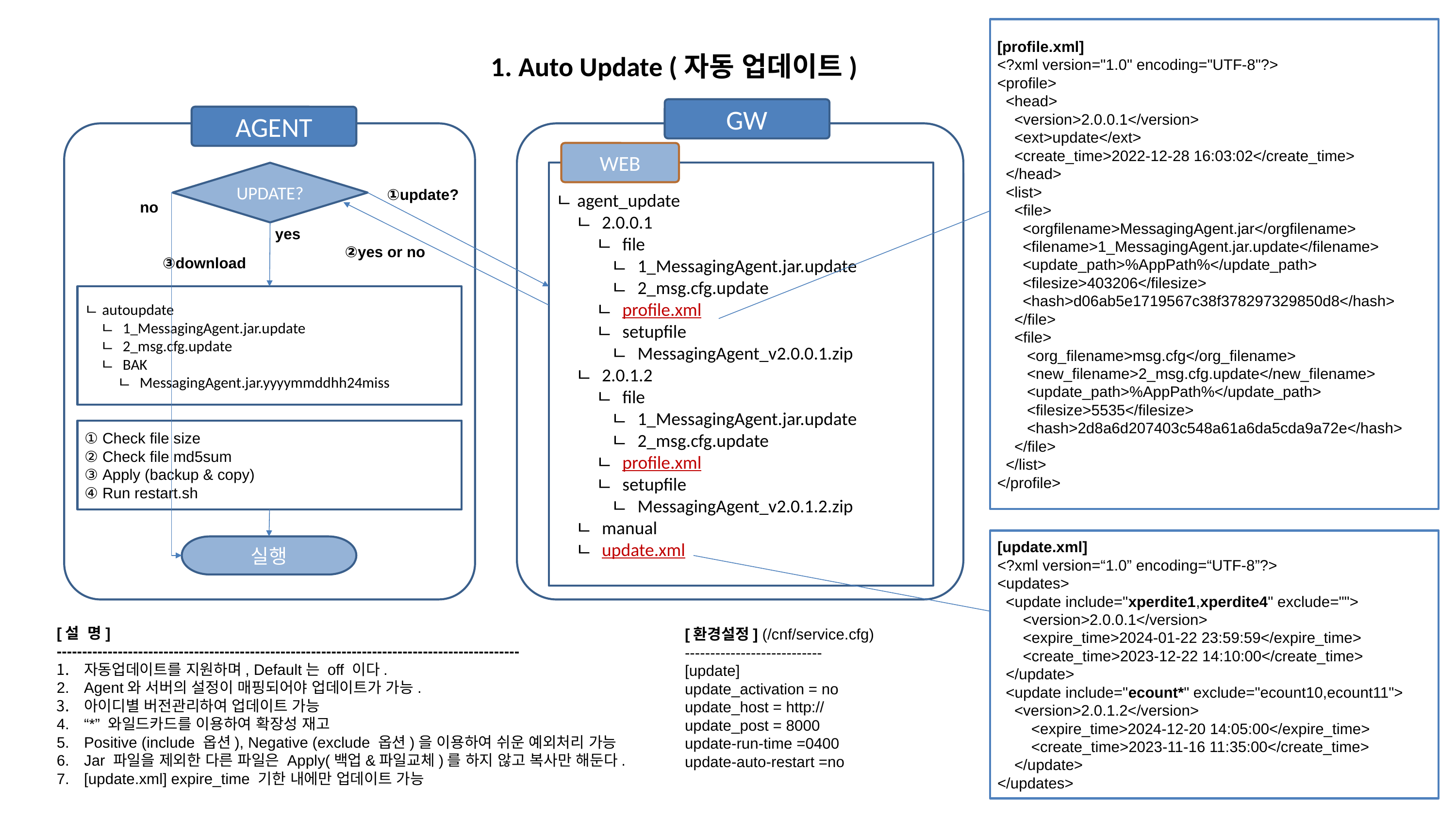

[profile.xml]
<?xml version="1.0" encoding="UTF-8"?>
<profile>
  <head>
    <version>2.0.0.1</version>
    <ext>update</ext>
    <create_time>2022-12-28 16:03:02</create_time>
  </head>
  <list>
    <file>
      <orgfilename>MessagingAgent.jar</orgfilename>
      <filename>1_MessagingAgent.jar.update</filename>
      <update_path>%AppPath%</update_path>
      <filesize>403206</filesize>
      <hash>d06ab5e1719567c38f378297329850d8</hash>
    </file>
    <file>
       <org_filename>msg.cfg</org_filename>
       <new_filename>2_msg.cfg.update</new_filename>
       <update_path>%AppPath%</update_path>
       <filesize>5535</filesize>
       <hash>2d8a6d207403c548a61a6da5cda9a72e</hash>
    </file>
  </list>
</profile>
1. Auto Update (자동 업데이트)
고객수용GW
GW
AGENT

WEB
ㄴagent_update
   ㄴ 2.0.0.1
       ㄴ file
          ㄴ 1_MessagingAgent.jar.update
          ㄴ 2_msg.cfg.update
       ㄴ profile.xml
       ㄴ setupfile
          ㄴ MessagingAgent_v2.0.0.1.zip
   ㄴ 2.0.1.2
       ㄴ file
          ㄴ 1_MessagingAgent.jar.update
          ㄴ 2_msg.cfg.update
       ㄴ profile.xml
       ㄴ setupfile
          ㄴ MessagingAgent_v2.0.1.2.zip
   ㄴ manual
   ㄴ update.xml
UPDATE?
①update?
no
yes
②yes or no
③download
ㄴautoupdate
   ㄴ 1_MessagingAgent.jar.update
   ㄴ 2_msg.cfg.update
   ㄴ BAK
       ㄴ MessagingAgent.jar.yyyymmddhh24miss
① Check file size
② Check file md5sum
③ Apply (backup & copy)
④ Run restart.sh
[update.xml]
<?xml version=“1.0” encoding=“UTF-8”?>
<updates>
  <update include="xperdite1,xperdite4" exclude="">
      <version>2.0.0.1</version>
      <expire_time>2024-01-22 23:59:59</expire_time>
      <create_time>2023-12-22 14:10:00</create_time>
  </update>
  <update include="ecount*" exclude="ecount10,ecount11">
    <version>2.0.1.2</version>
        <expire_time>2024-12-20 14:05:00</expire_time>
        <create_time>2023-11-16 11:35:00</create_time>
    </update>
</updates>
실행
[환경설정] (/cnf/service.cfg)
---------------------------
[update]
update_activation = no
update_host = http://
update_post = 8000
update-run-time =0400
update-auto-restart =no
[설  명]
-------------------------------------------------------------------------------------------
자동업데이트를 지원하며, Default는 off 이다.
Agent와 서버의 설정이 매핑되어야 업데이트가 가능.
아이디별 버전관리하여 업데이트 가능
“*” 와일드카드를 이용하여 확장성 재고
Positive (include 옵션), Negative (exclude 옵션)을 이용하여 쉬운 예외처리 가능
Jar 파일을 제외한 다른 파일은 Apply(백업&파일교체)를 하지 않고 복사만 해둔다.
[update.xml] expire_time 기한 내에만 업데이트 가능